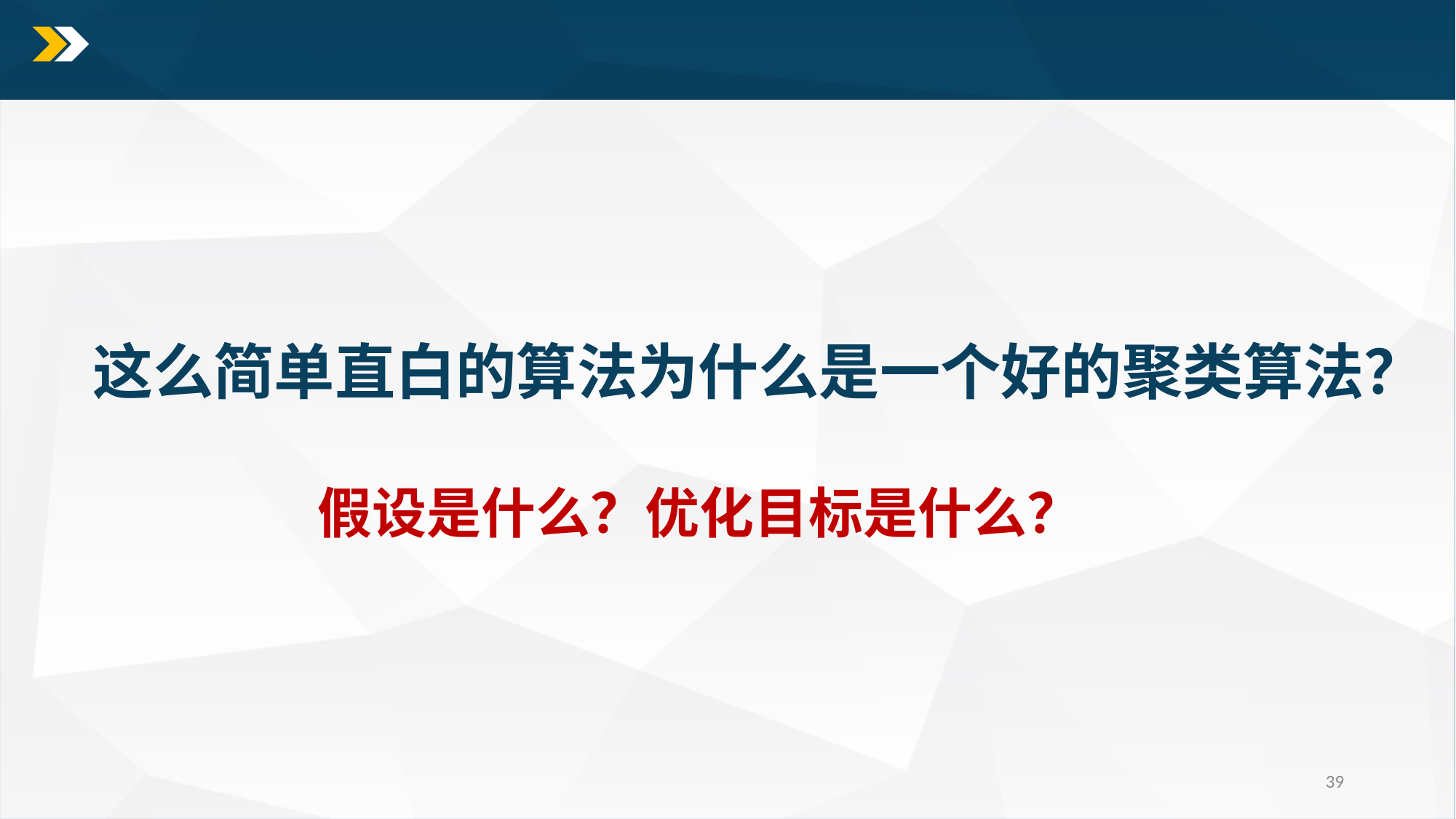

这么简单直白的算法为什么是一个好的聚类算法？
假设是什么？优化目标是什么？
39